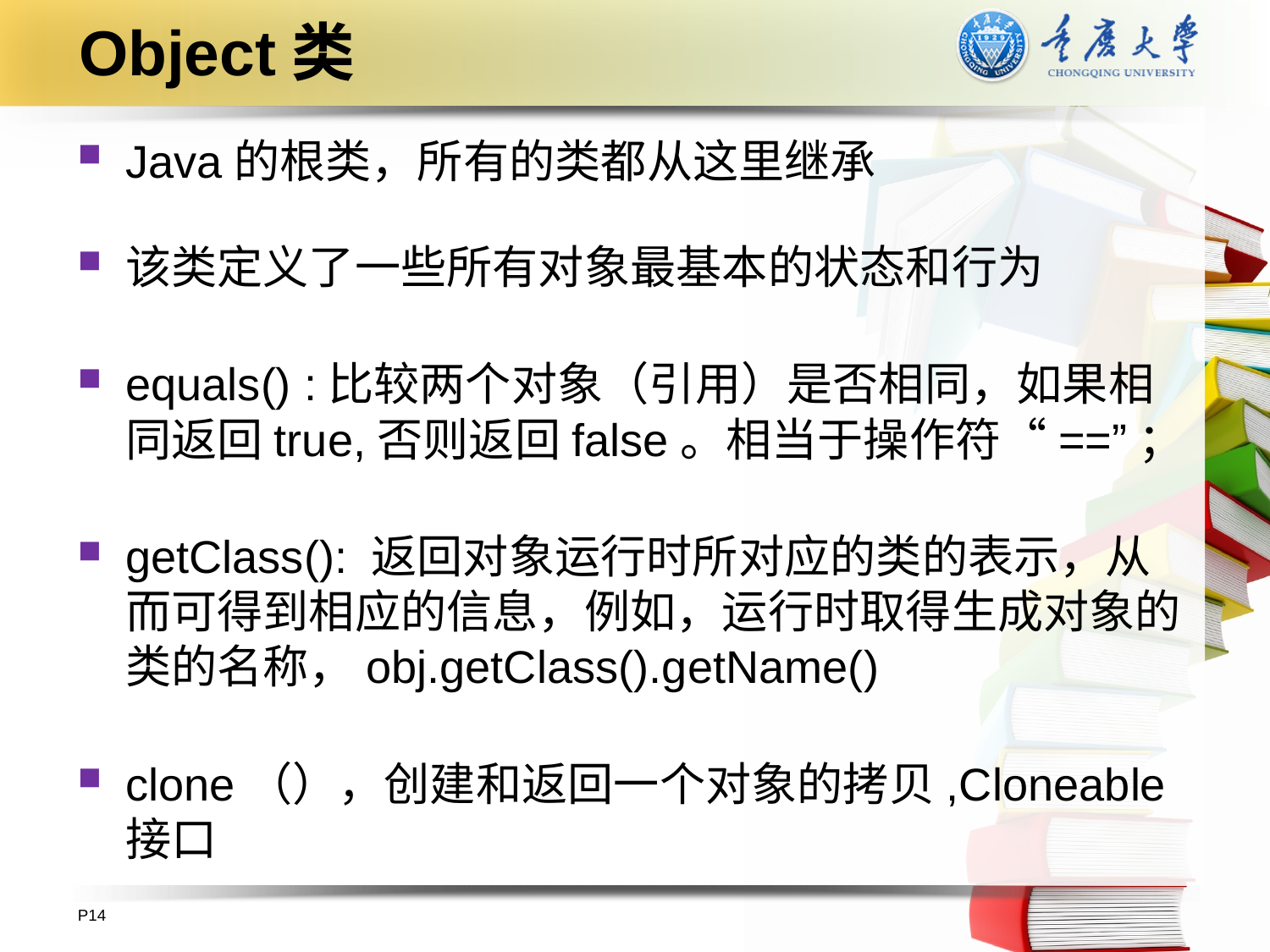

# Object类
Java的根类，所有的类都从这里继承

该类定义了一些所有对象最基本的状态和行为

equals() :比较两个对象（引用）是否相同，如果相同返回true,否则返回false。相当于操作符“==”；

getClass(): 返回对象运行时所对应的类的表示，从而可得到相应的信息，例如，运行时取得生成对象的类的名称，obj.getClass().getName()

clone（），创建和返回一个对象的拷贝,Cloneable接口
P14